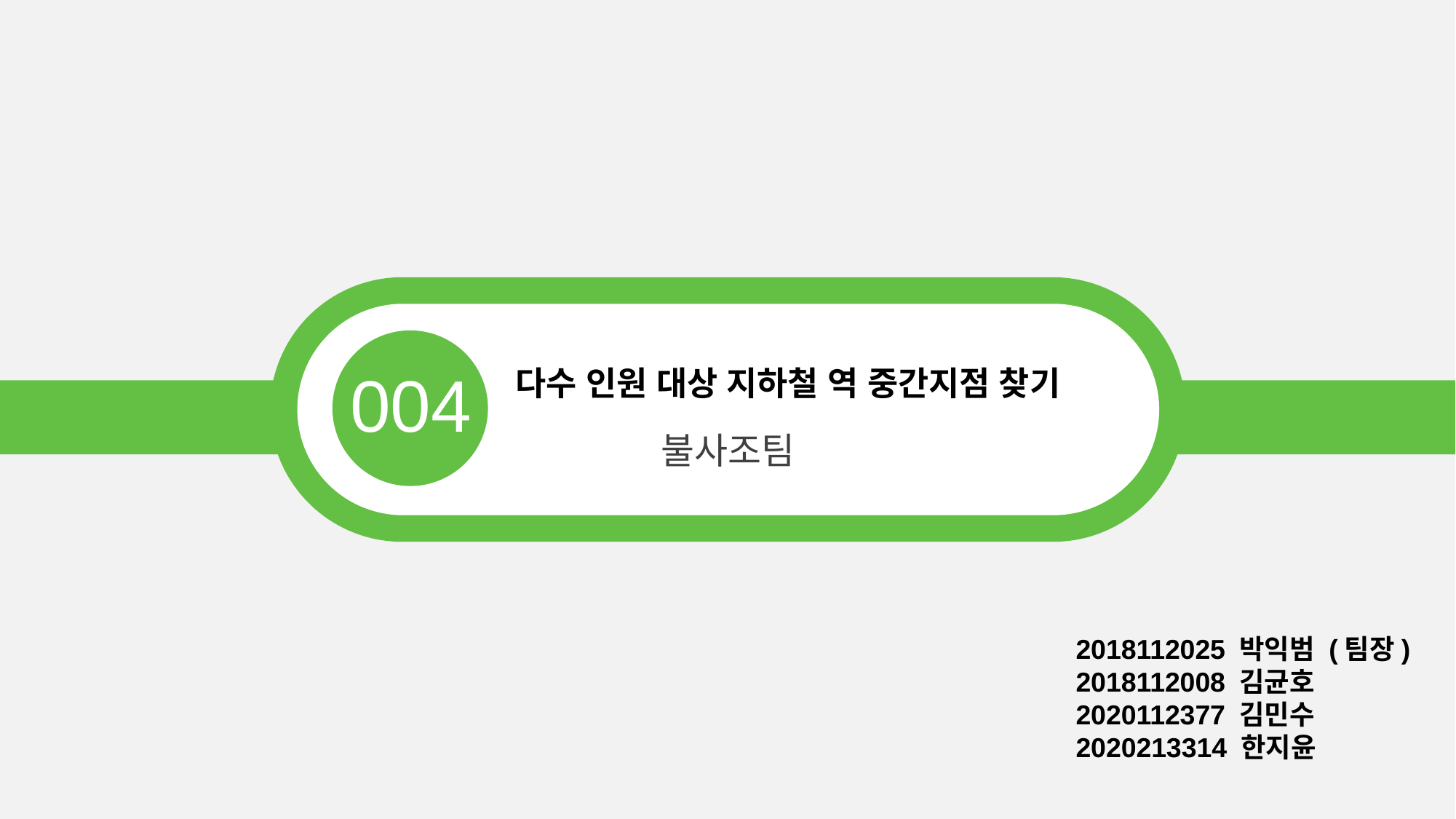

004
다수 인원 대상 지하철 역 중간지점 찾기

불사조팀
|  |
| --- |
2018112025 박익범 (팀장)
2018112008 김균호
2020112377 김민수
2020213314 한지윤